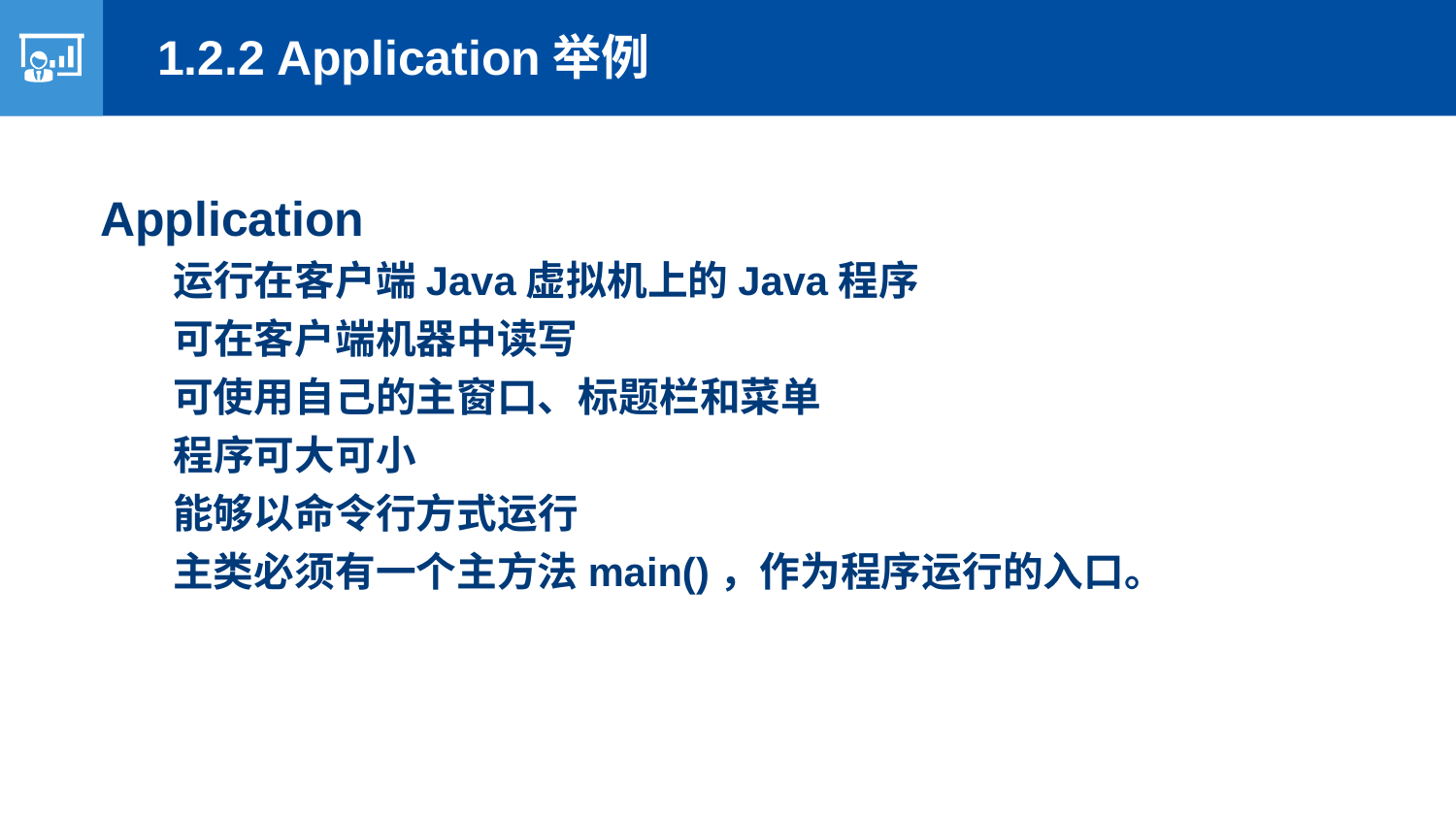

1.2.2 Application举例
Application
运行在客户端Java虚拟机上的Java程序
可在客户端机器中读写
可使用自己的主窗口、标题栏和菜单
程序可大可小
能够以命令行方式运行
主类必须有一个主方法main()，作为程序运行的入口。